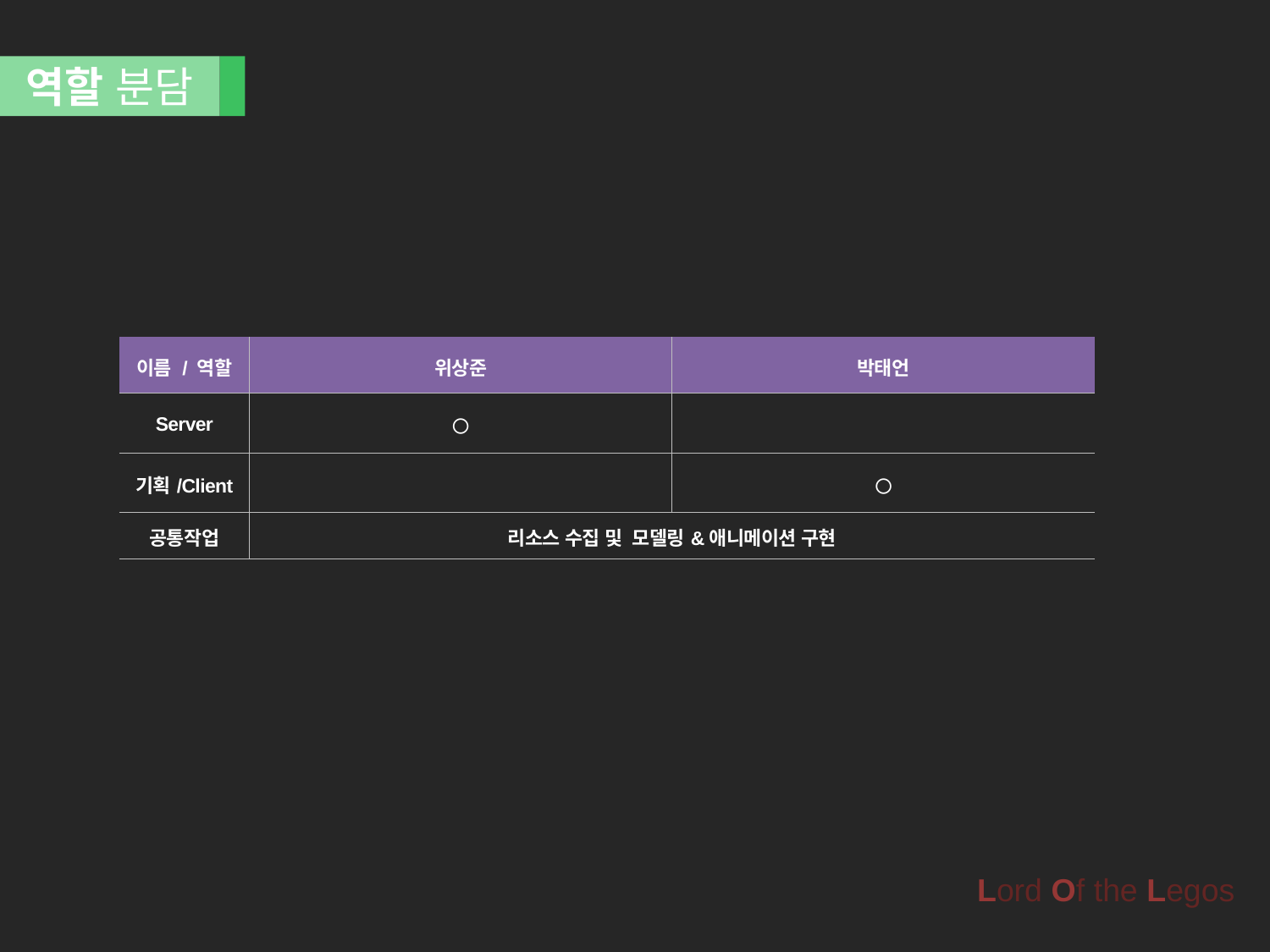

역할 분담

| 이름 / 역할 | 위상준 | 박태언 |
| --- | --- | --- |
| Server | ○ |  |
| 기획/Client |  | ○ |
| 공통작업 | 리소스 수집 및 모델링&애니메이션 구현 |  |
Lord Of the Legos